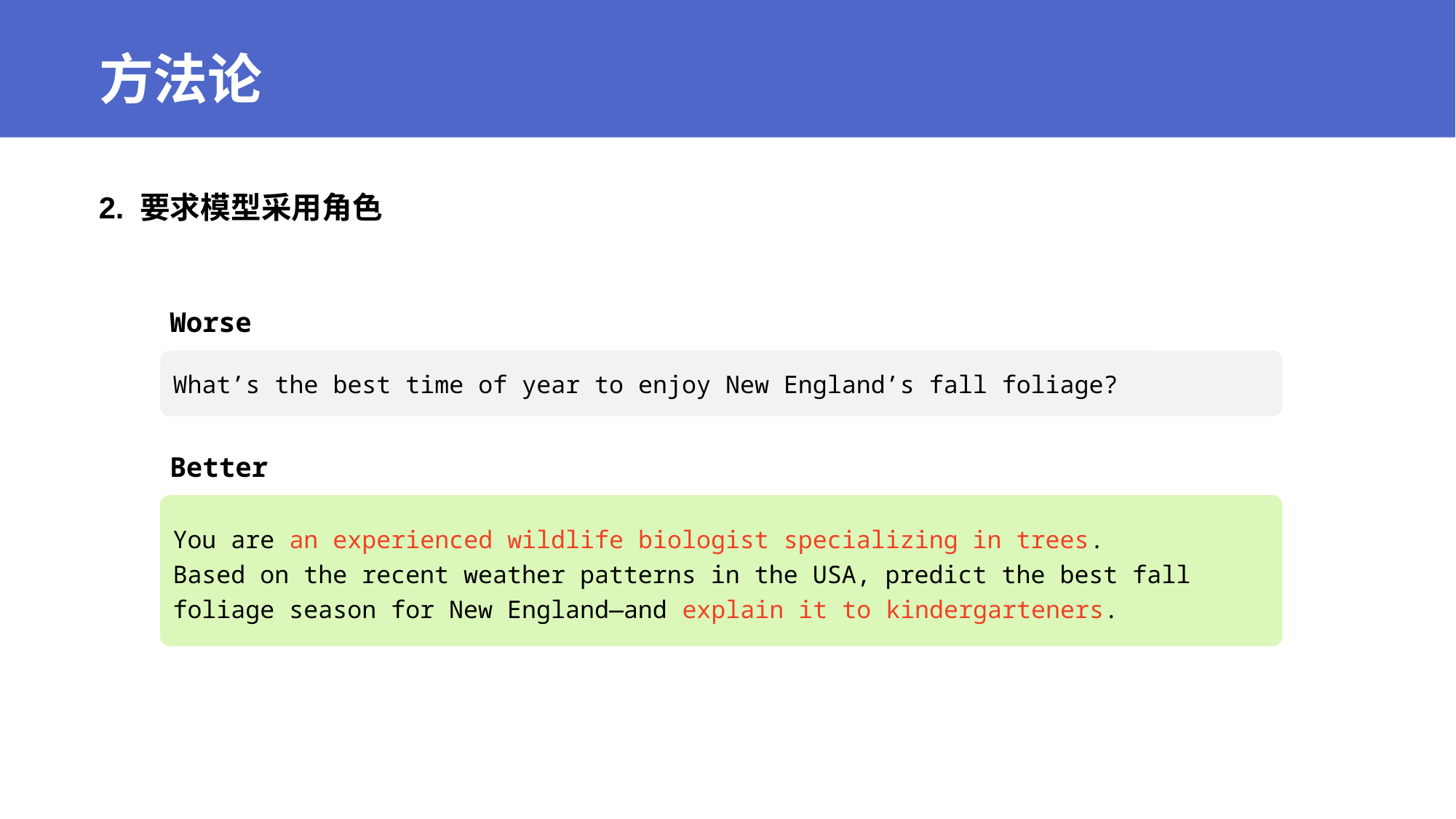

方法论
2. 要求模型采用角色
Worse
What’s the best time of year to enjoy New England’s fall foliage?
Better
You are an experienced wildlife biologist specializing in trees.
Based on the recent weather patterns in the USA, predict the best fall foliage season for New England—and explain it to kindergarteners.